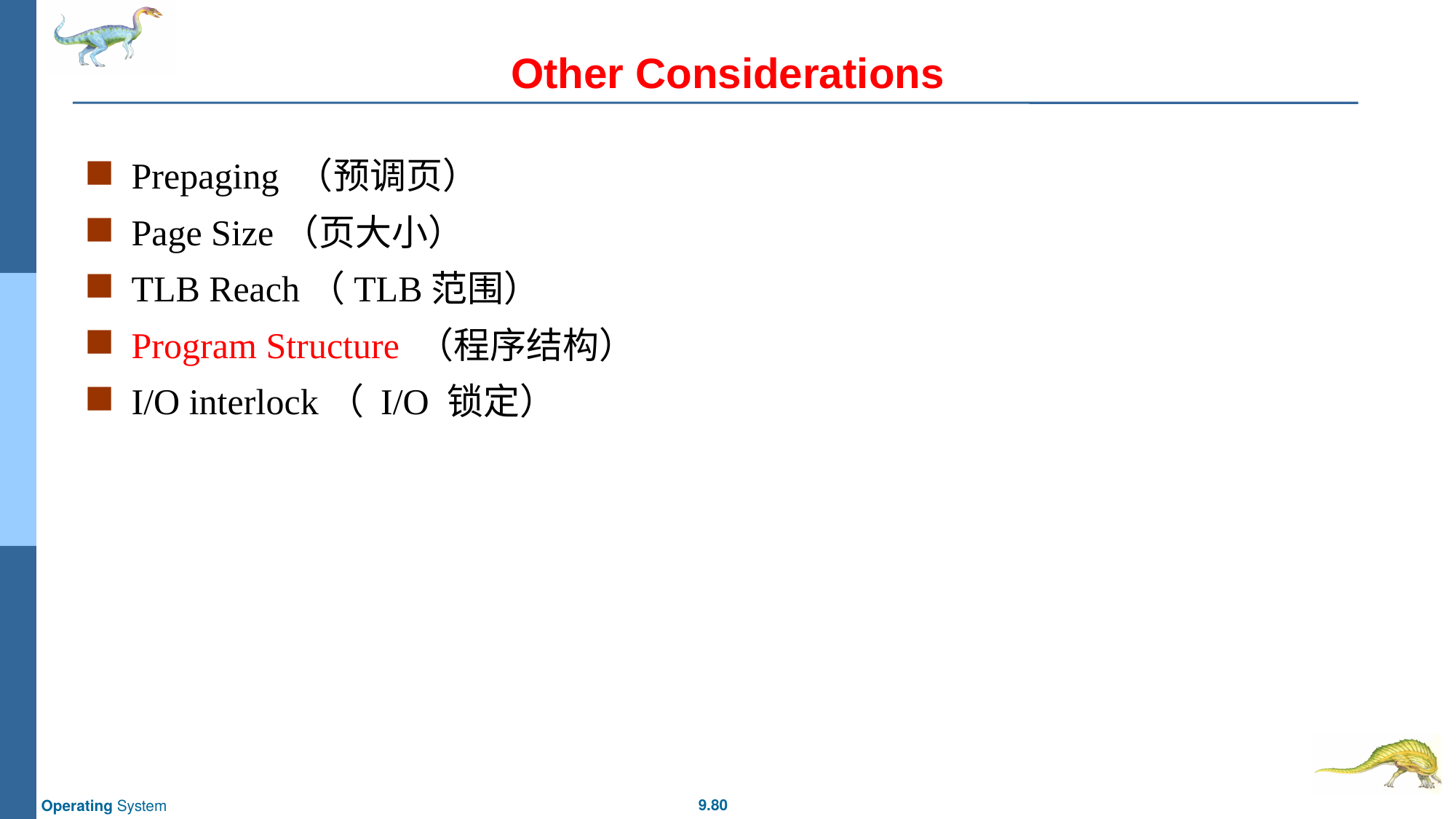

# Other Considerations
Prepaging （预调页）
Page Size（页大小）
TLB Reach（TLB范围）
Program Structure （程序结构）
I/O interlock（ I/O 锁定）